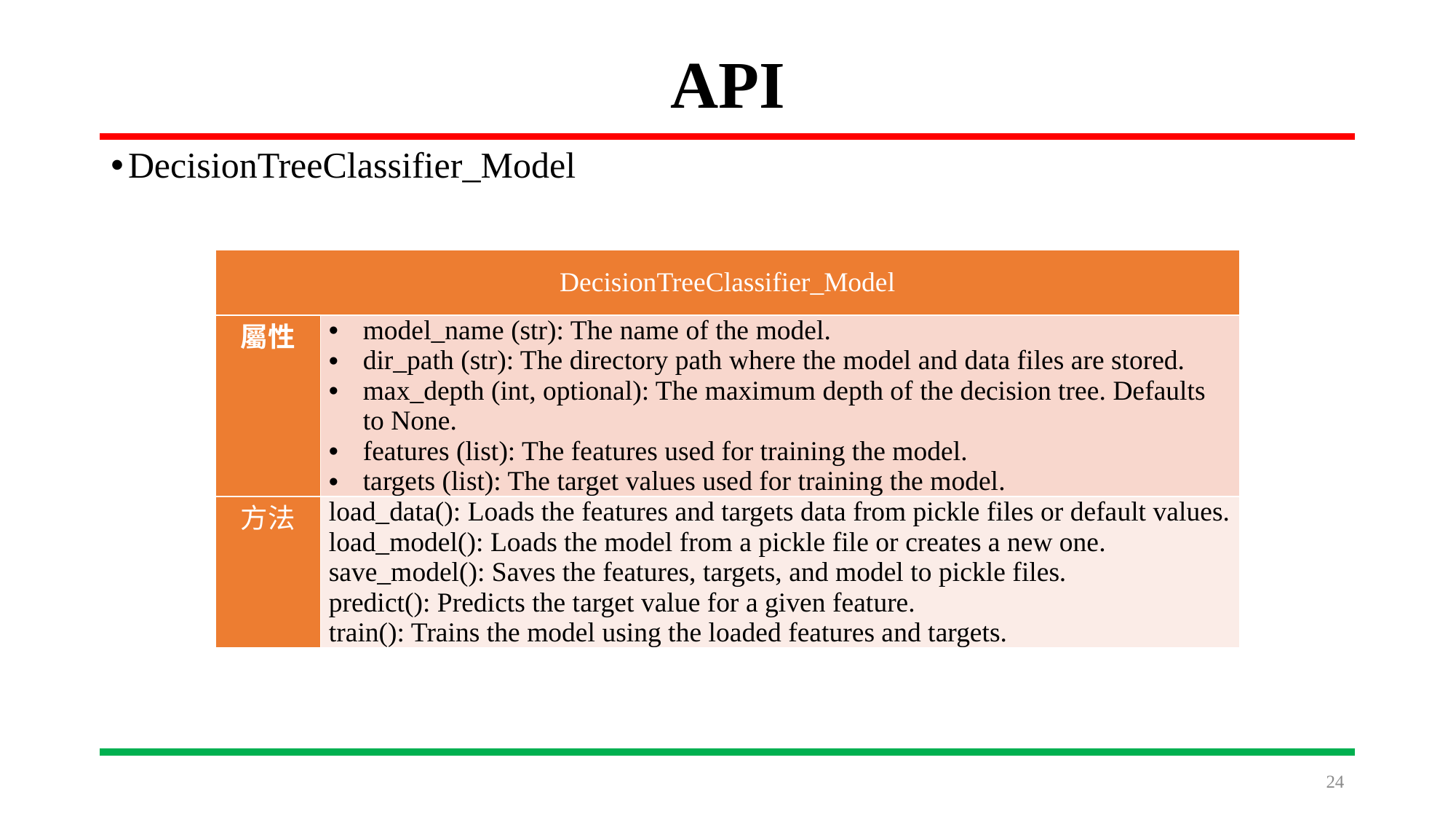

# API
DecisionTreeClassifier_Model
| DecisionTreeClassifier\_Model |  |
| --- | --- |
| 屬性 | model\_name (str): The name of the model. dir\_path (str): The directory path where the model and data files are stored. max\_depth (int, optional): The maximum depth of the decision tree. Defaults to None. features (list): The features used for training the model. targets (list): The target values used for training the model. |
| 方法 | load\_data(): Loads the features and targets data from pickle files or default values. load\_model(): Loads the model from a pickle file or creates a new one. save\_model(): Saves the features, targets, and model to pickle files. predict(): Predicts the target value for a given feature. train(): Trains the model using the loaded features and targets. |
24